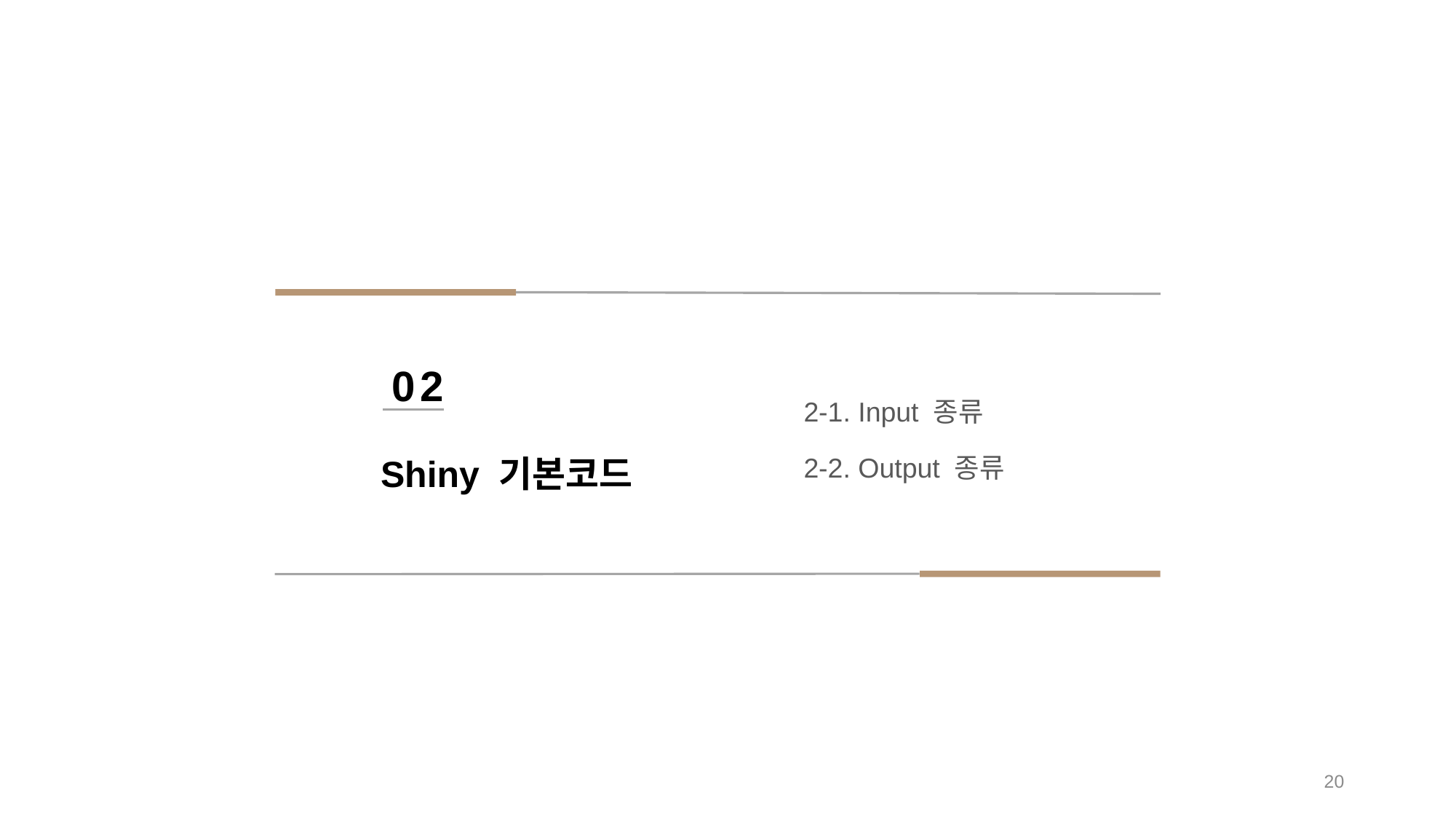

02
2-1. Input 종류
2-2. Output 종류
Shiny 기본코드

20